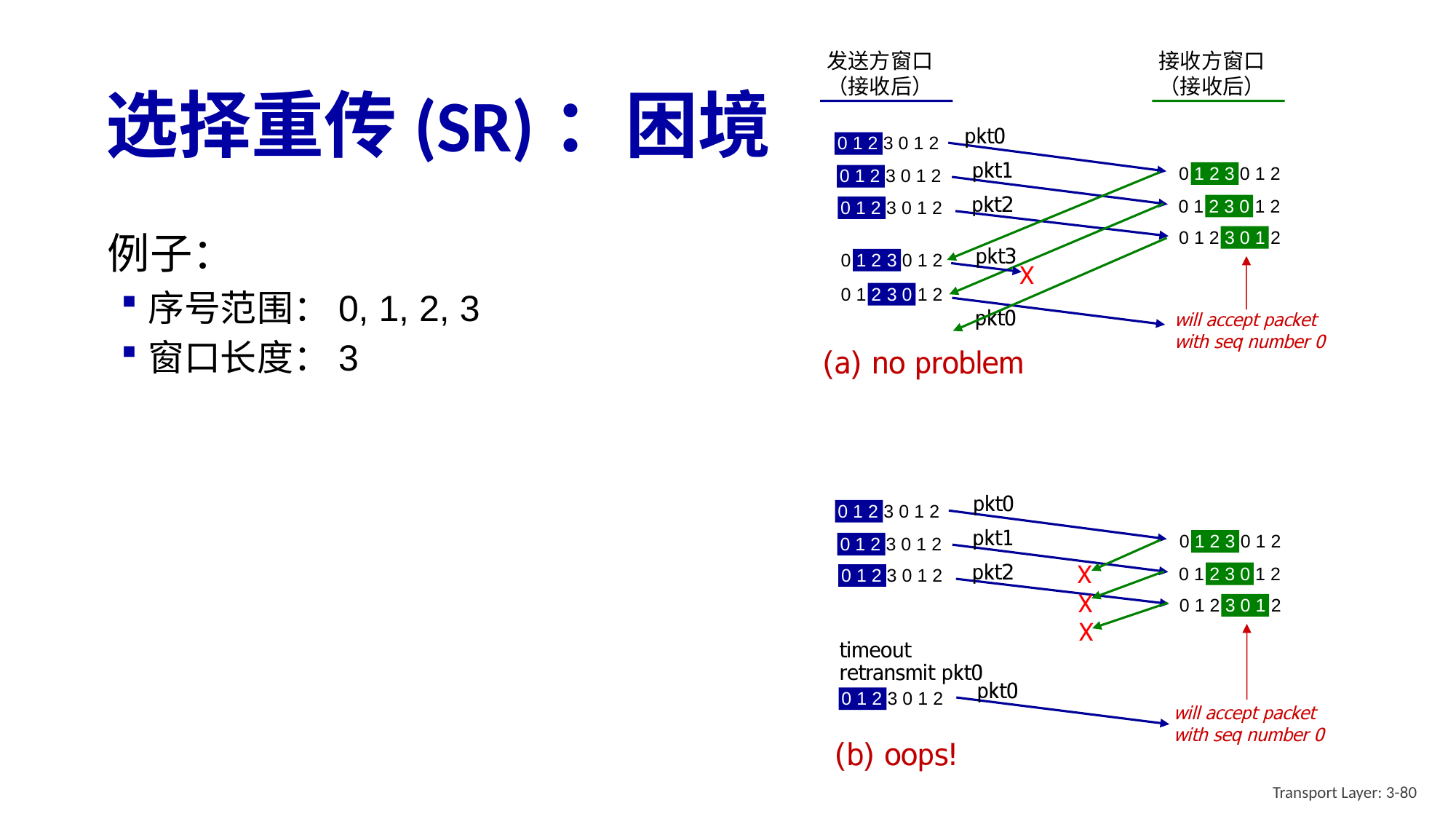

接收方窗口
（接收后）
发送方窗口
（接收后）

pkt0
0 1 2 3 0 1 2

pkt1
0 1 2 3 0 1 2
0 1 2 3 0 1 2

pkt2
0 1 2 3 0 1 2
0 1 2 3 0 1 2

0 1 2 3 0 1 2

pkt3
0 1 2 3 0 1 2

X

0 1 2 3 0 1 2

pkt0
will accept packet
with seq number 0
# 选择重传(SR)：困境
例子：
序号范围：0, 1, 2, 3
窗口长度：3

(a) no problem
pkt0
0 1 2 3 0 1 2

pkt1
0 1 2 3 0 1 2
0 1 2 3 0 1 2

pkt2
X
0 1 2 3 0 1 2
0 1 2 3 0 1 2

X
0 1 2 3 0 1 2

X

timeout
retransmit pkt0
pkt0
0 1 2 3 0 1 2

will accept packet
with seq number 0

(b) oops!
Transport Layer: 3-80